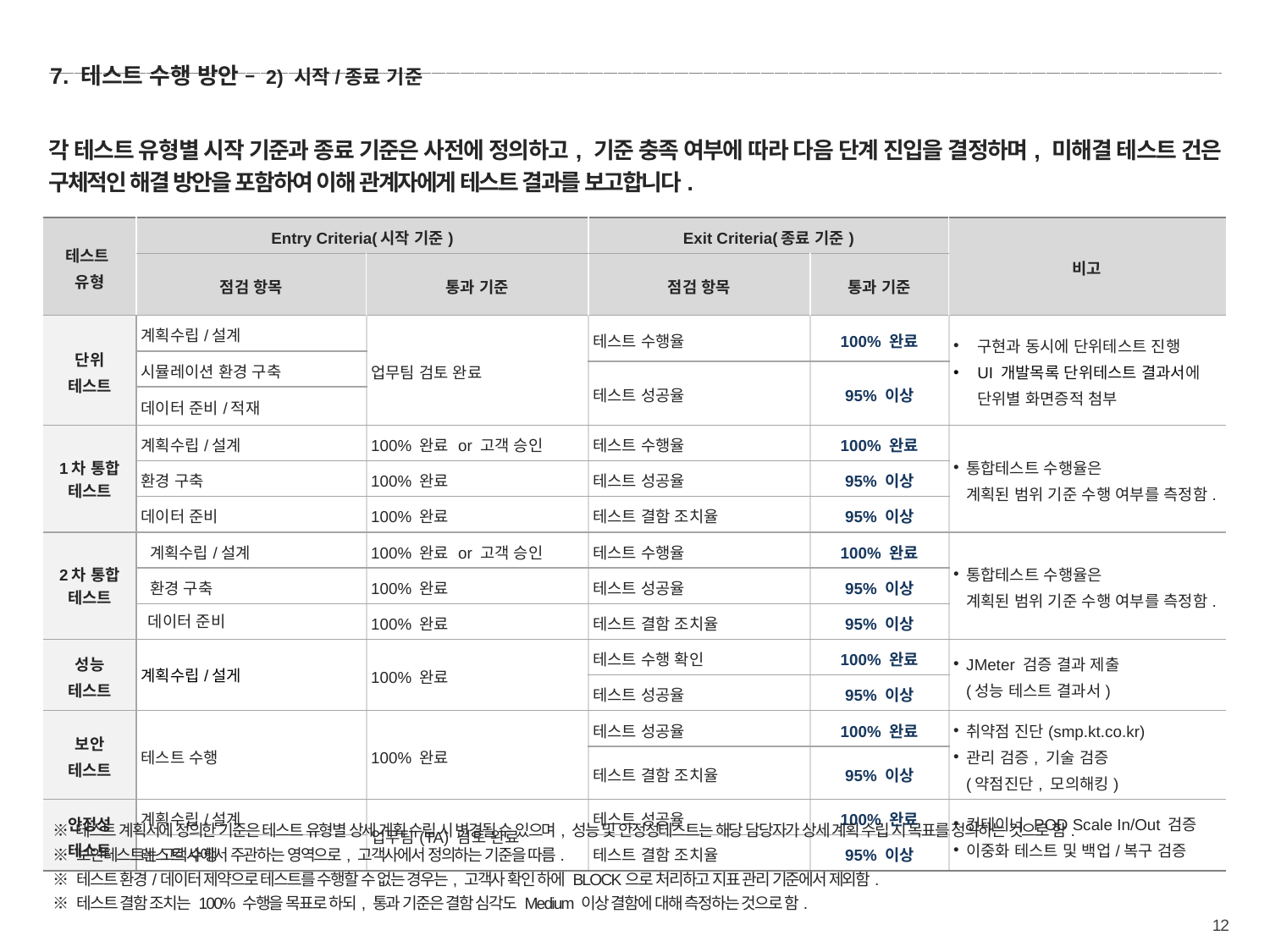

7. 테스트 수행 방안 – 2) 시작/종료 기준
각 테스트 유형별 시작 기준과 종료 기준은 사전에 정의하고, 기준 충족 여부에 따라 다음 단계 진입을 결정하며, 미해결 테스트 건은 구체적인 해결 방안을 포함하여 이해 관계자에게 테스트 결과를 보고합니다.
| 테스트 유형 | Entry Criteria(시작 기준) |  | Exit Criteria(종료 기준) |  | 비고 |
| --- | --- | --- | --- | --- | --- |
|  | 점검 항목 | 통과 기준 | 점검 항목 | 통과 기준 |  |
| 단위 테스트 | 계획수립/설계 | 업무팀 검토 완료 | 테스트 수행율 | 100% 완료 | 구현과 동시에 단위테스트 진행 UI 개발목록 단위테스트 결과서에 단위별 화면증적 첨부 |
|  | 시뮬레이션 환경 구축 |  |  |  |  |
|  |  |  | 테스트 성공율 | 95% 이상 |  |
|  | 데이터 준비/적재 |  |  |  |  |
| 1차 통합 테스트 | 계획수립/설계 | 100% 완료 or 고객 승인 | 테스트 수행율 | 100% 완료 | 통합테스트 수행율은 계획된 범위 기준 수행 여부를 측정함. |
|  | 환경 구축 | 100% 완료 | 테스트 성공율 | 95% 이상 |  |
|  | 데이터 준비 | 100% 완료 | 테스트 결함 조치율 | 95% 이상 |  |
| 2차 통합 테스트 | 계획수립/설계 | 100% 완료 or 고객 승인 | 테스트 수행율 | 100% 완료 | 통합테스트 수행율은 계획된 범위 기준 수행 여부를 측정함. |
|  | 환경 구축 | 100% 완료 | 테스트 성공율 | 95% 이상 |  |
|  | 데이터 준비 | 100% 완료 | 테스트 결함 조치율 | 95% 이상 |  |
| 성능 테스트 | 계획수립/설게 | 100% 완료 | 테스트 수행 확인 | 100% 완료 | JMeter 검증 결과 제출 (성능 테스트 결과서) |
|  |  |  | 테스트 성공율 | 95% 이상 |  |
| 보안 테스트 | 테스트 수행 | 100% 완료 | 테스트 성공율 | 100% 완료 | 취약점 진단(smp.kt.co.kr) 관리 검증, 기술 검증 (약점진단, 모의해킹) |
|  |  |  | 테스트 결함 조치율 | 95% 이상 |  |
| 안정성 테스트 | 계획수립/설계 | 업무팀(TA) 검토 완료 | 테스트 성공율 | 100% 완료 | 컨테이너 POD Scale In/Out 검증 이중화 테스트 및 백업/복구 검증 |
|  | 테스트 수행 |  | 테스트 결함 조치율 | 95% 이상 |  |
※ 테스트 계획서에 정의한 기준은 테스트 유형별 상세 계획 수립 시 변경될 수 있으며, 성능 및 안정성테스트는 해당 담당자가 상세 계획 수립 시 목표를 정의하는 것으로 함.
※ 보안테스트는 고객사에서 주관하는 영역으로, 고객사에서 정의하는 기준을 따름.
※ 테스트 환경/데이터 제약으로 테스트를 수행할 수 없는 경우는, 고객사 확인 하에 BLOCK으로 처리하고 지표 관리 기준에서 제외함.
※ 테스트 결함 조치는 100% 수행을 목표로 하되, 통과 기준은 결함 심각도 Medium 이상 결함에 대해 측정하는 것으로 함.